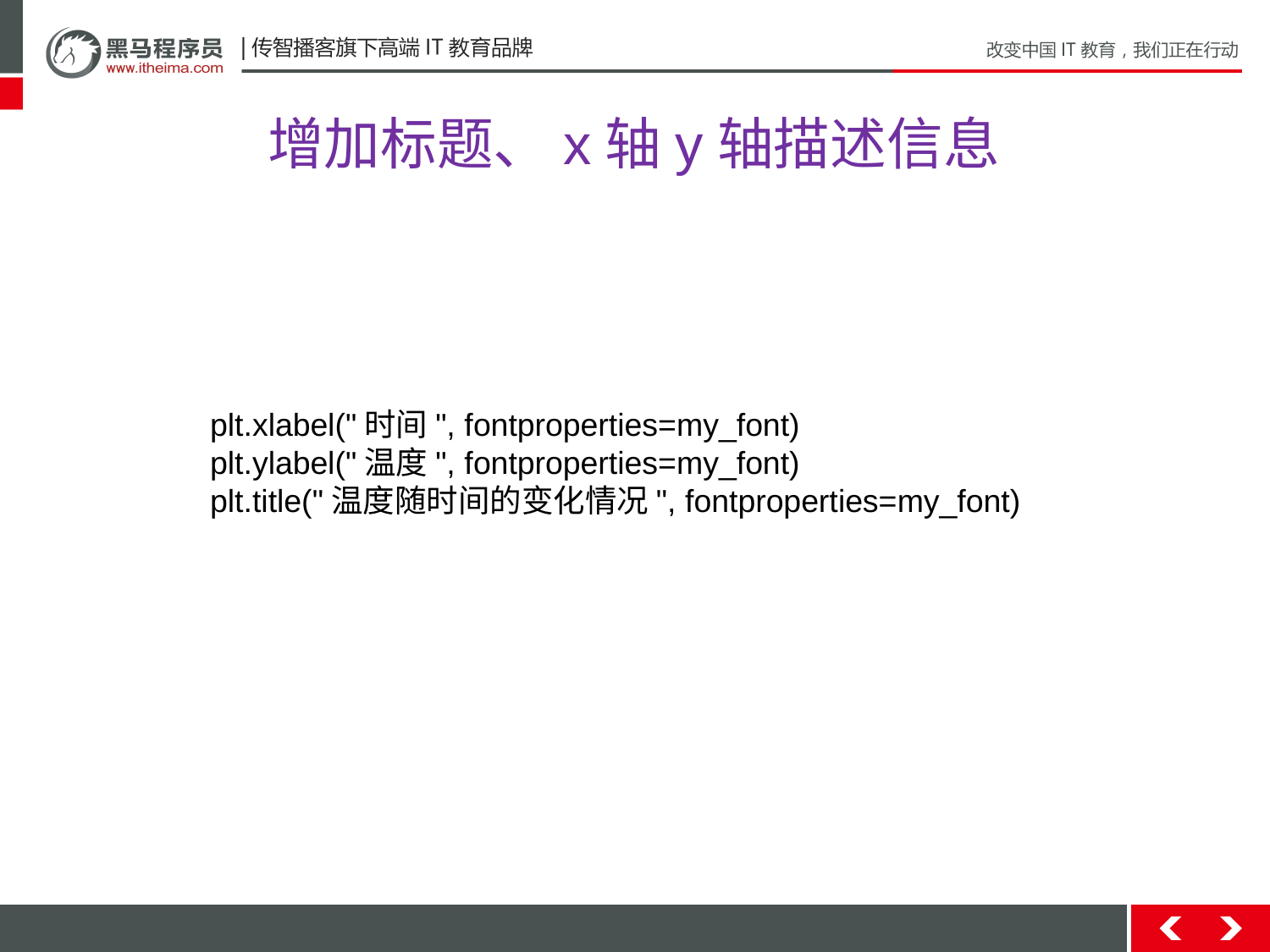

# 增加标题、x轴y轴描述信息
plt.xlabel("时间", fontproperties=my_font)
plt.ylabel("温度", fontproperties=my_font)
plt.title("温度随时间的变化情况", fontproperties=my_font)